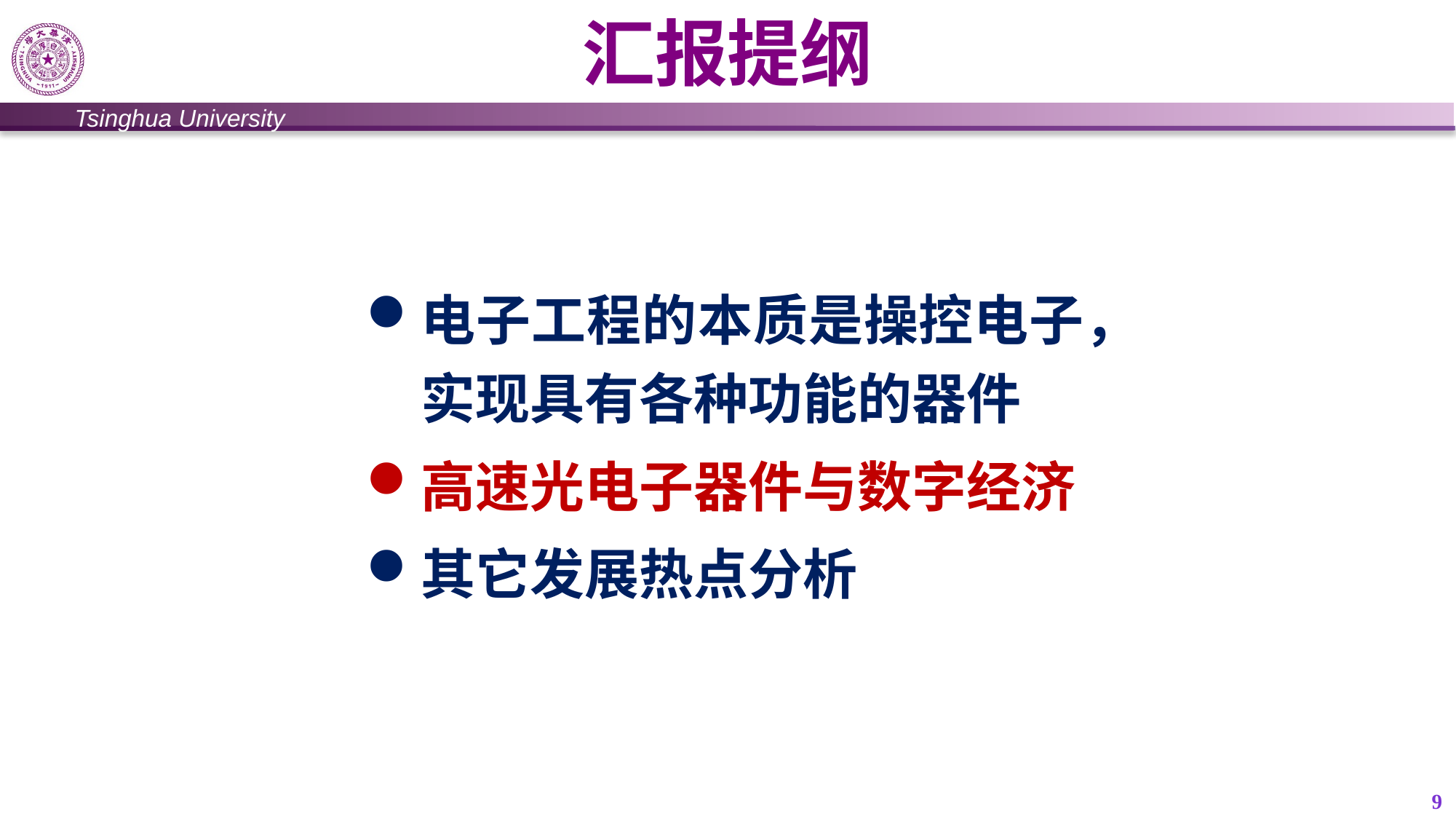

# 汇报提纲
电子工程的本质是操控电子，实现具有各种功能的器件
高速光电子器件与数字经济
其它发展热点分析
9